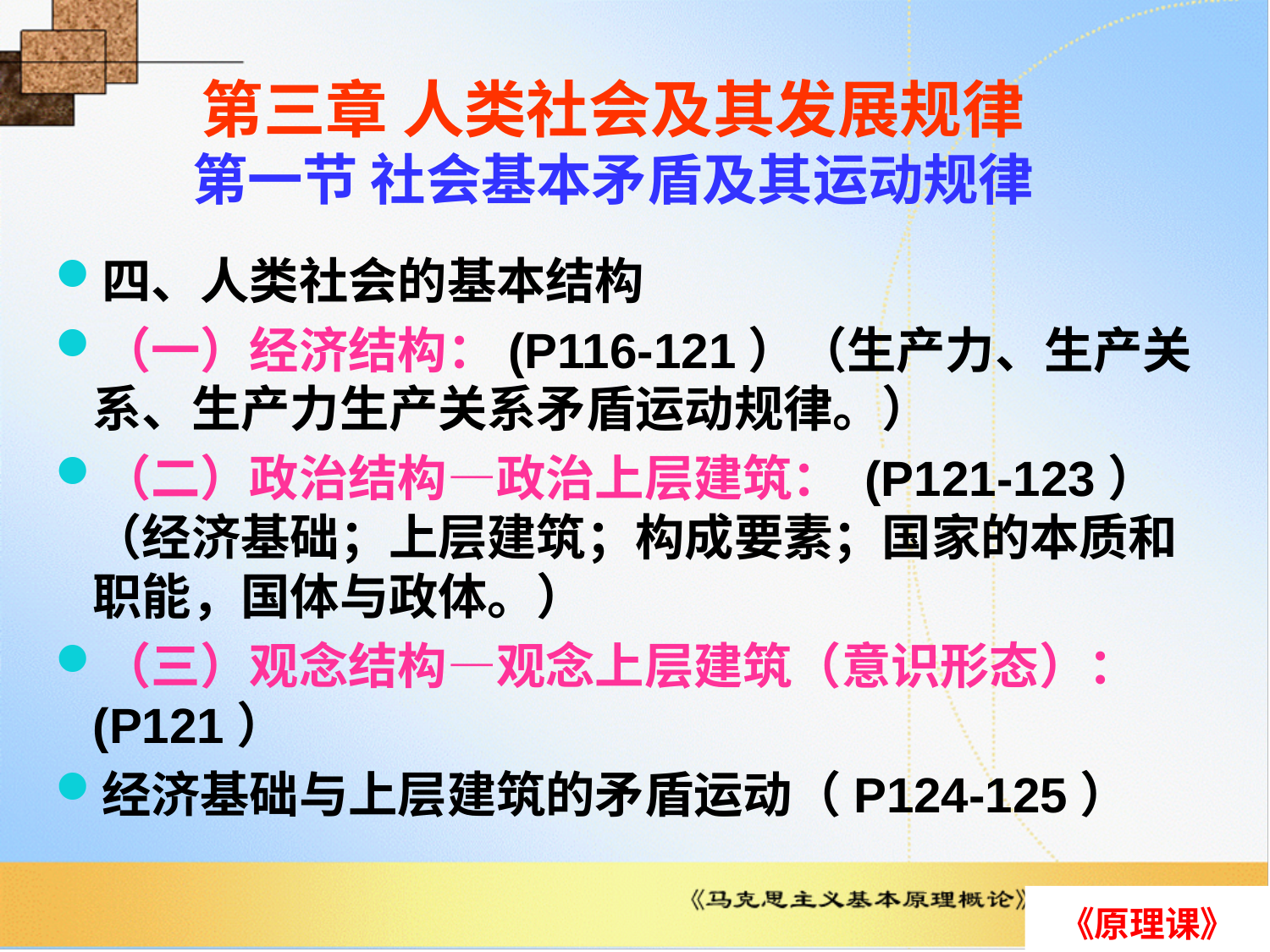

# 第三章 人类社会及其发展规律 第一节 社会基本矛盾及其运动规律
四、人类社会的基本结构
（一）经济结构：(P116-121）（生产力、生产关系、生产力生产关系矛盾运动规律。）
（二）政治结构—政治上层建筑： (P121-123）（经济基础；上层建筑；构成要素；国家的本质和职能，国体与政体。）
（三）观念结构—观念上层建筑（意识形态）：(P121）
经济基础与上层建筑的矛盾运动（P124-125）
《原理课》